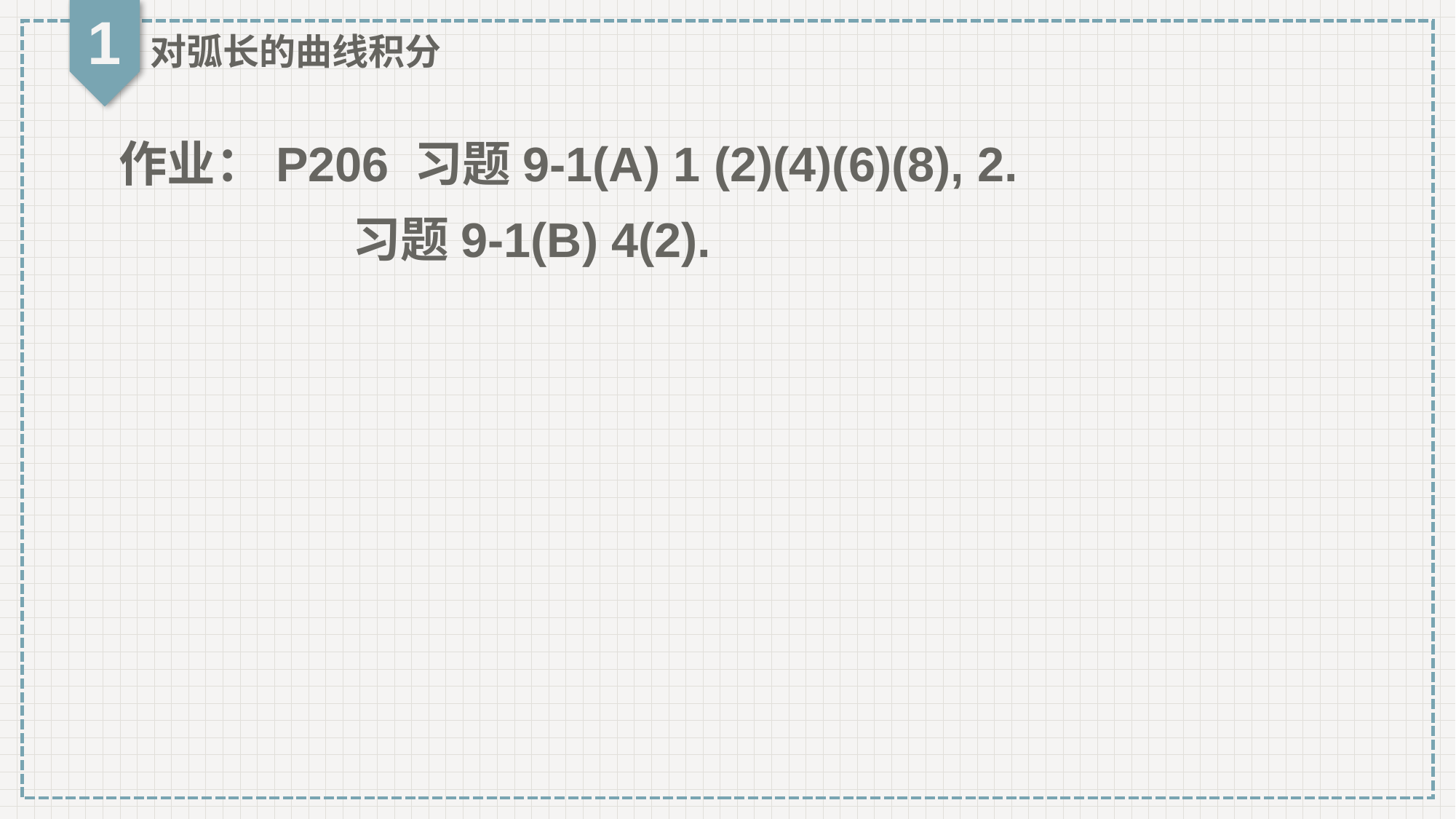

1
对弧长的曲线积分
作业：P206 习题9-1(A) 1 (2)(4)(6)(8), 2.
                    习题9-1(B) 4(2).